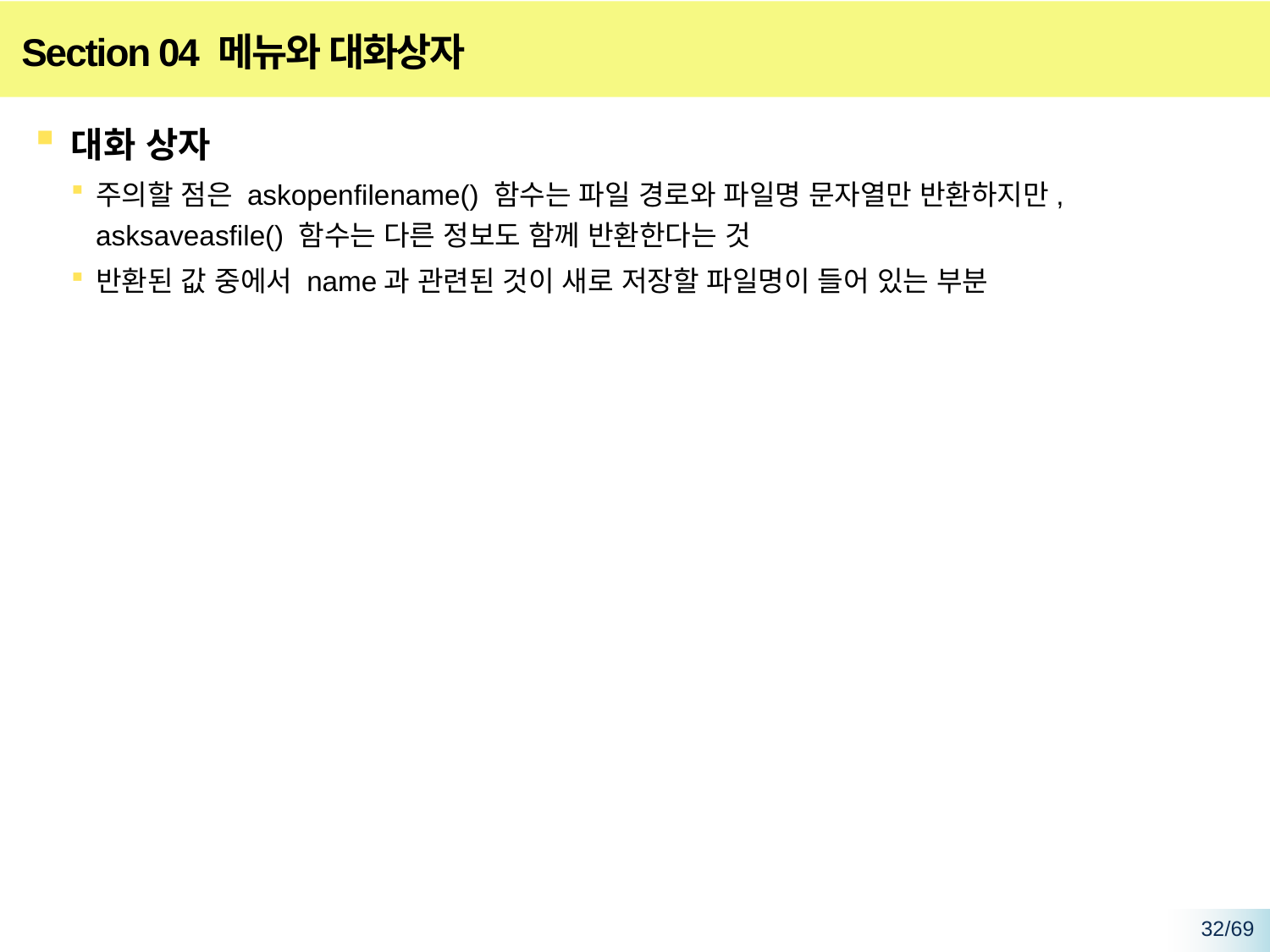

# Section 04 메뉴와 대화상자
대화 상자
주의할 점은 askopenfilename() 함수는 파일 경로와 파일명 문자열만 반환하지만, asksaveasfile() 함수는 다른 정보도 함께 반환한다는 것
반환된 값 중에서 name과 관련된 것이 새로 저장할 파일명이 들어 있는 부분